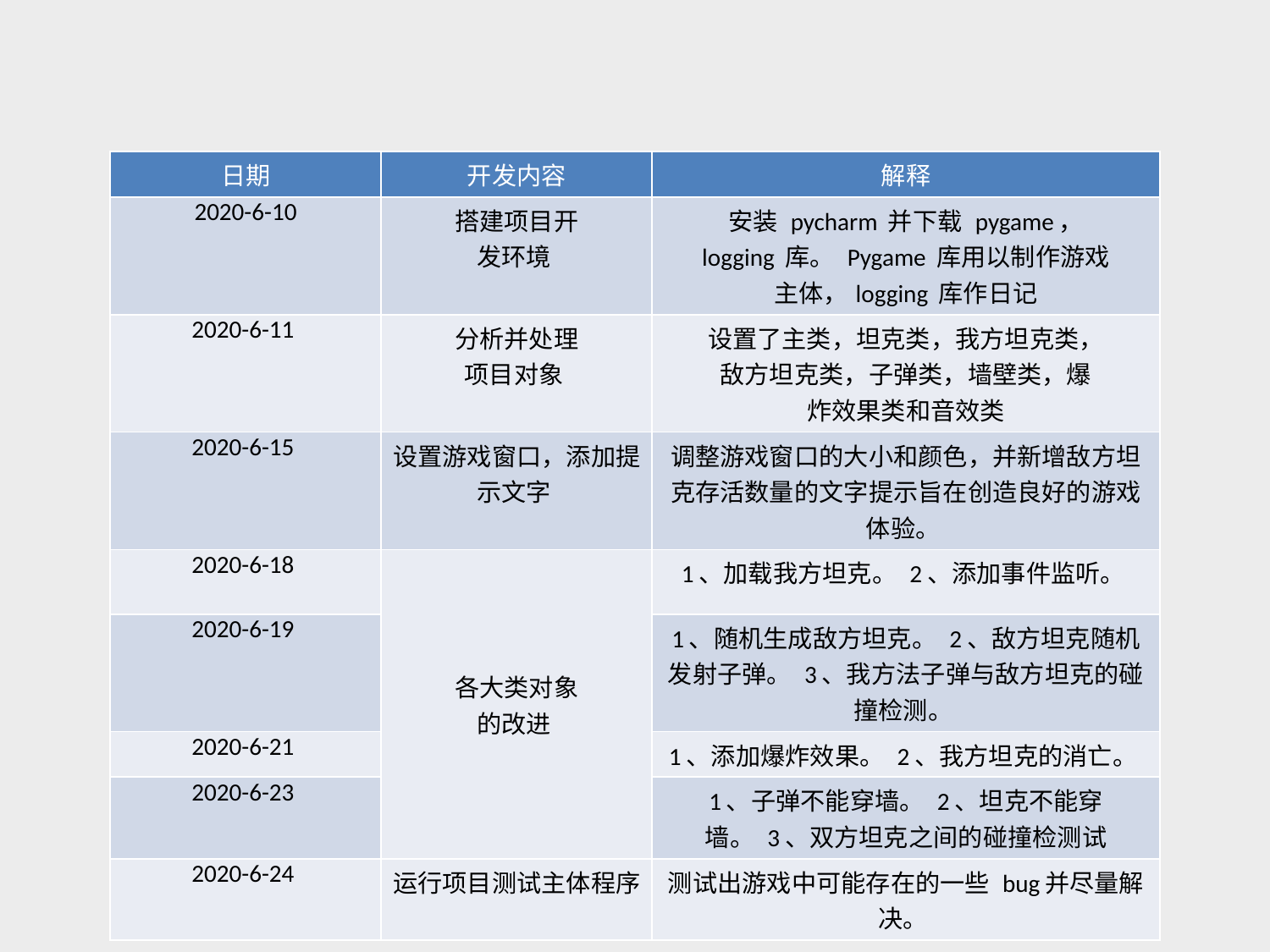

| 日期 | 开发内容 | 解释 |
| --- | --- | --- |
| 2020-6-10 | 搭建项目开 发环境 | 安装 pycharm 并下载 pygame， logging 库。 Pygame 库用以制作游戏 主体，logging 库作日记 |
| 2020-6-11 | 分析并处理 项目对象 | 设置了主类，坦克类，我方坦克类， 敌方坦克类，子弹类，墙壁类，爆 炸效果类和音效类 |
| 2020-6-15 | 设置游戏窗口，添加提 示文字 | 调整游戏窗口的大小和颜色，并新增敌方坦克存活数量的文字提示旨在创造良好的游戏体验。 |
| 2020-6-18 | 各大类对象 的改进 | 1、加载我方坦克。 2、添加事件监听。 |
| 2020-6-19 |  | 1、随机生成敌方坦克。 2、敌方坦克随机发射子弹。 3、我方法子弹与敌方坦克的碰撞检测。 |
| 2020-6-21 |  | 1、添加爆炸效果。 2、我方坦克的消亡。 |
| 2020-6-23 |  | 1、子弹不能穿墙。 2、坦克不能穿 墙。 3、双方坦克之间的碰撞检测试 |
| 2020-6-24 | 运行项目测试主体程序 | 测试出游戏中可能存在的一些 bug并尽量解决。 |